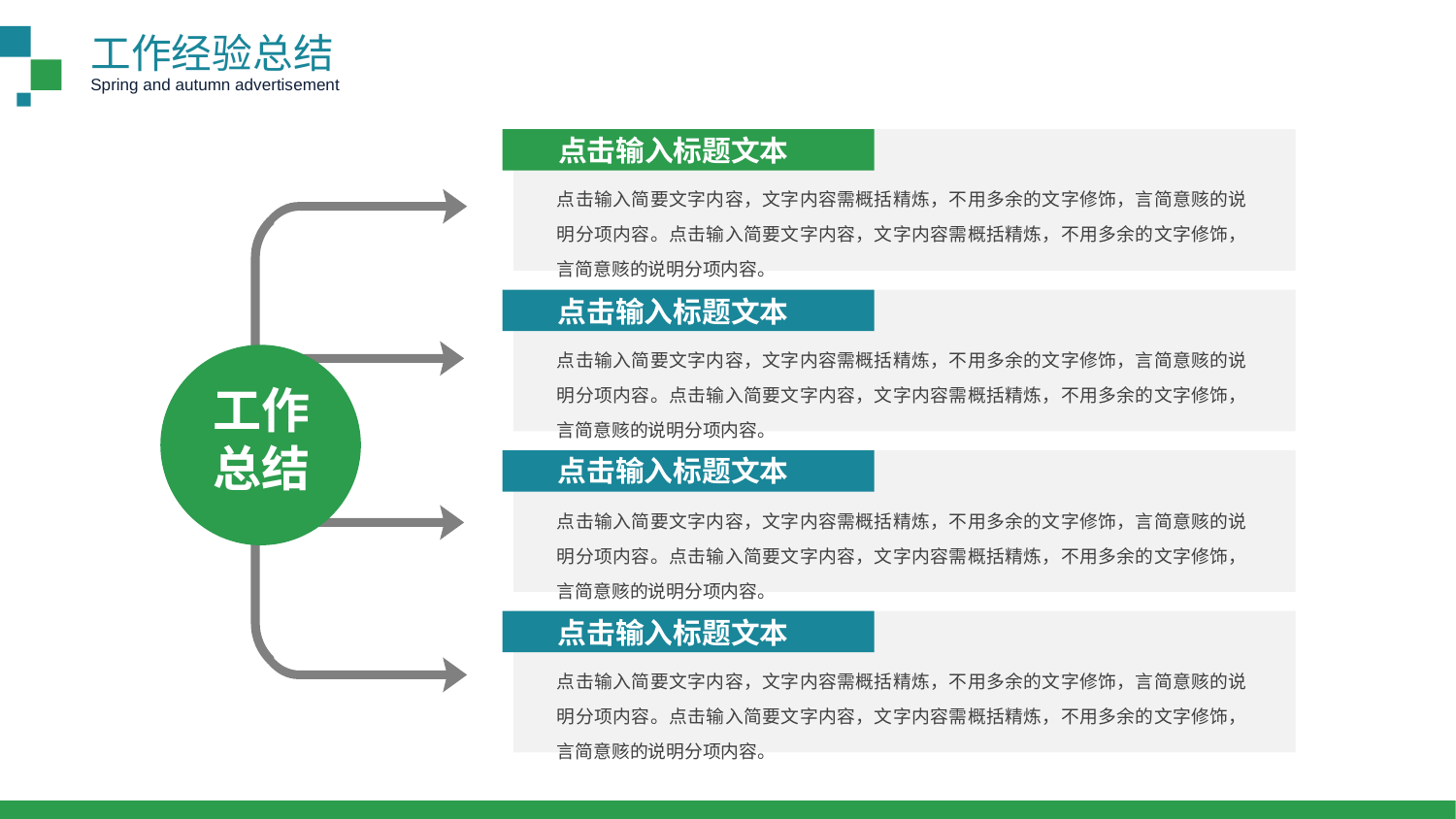

工作经验总结

Spring and autumn advertisement
点击输入标题文本

点击输入简要文字内容，文字内容需概括精炼，不用多余的文字修饰，言简意赅的说明分项内容。点击输入简要文字内容，文字内容需概括精炼，不用多余的文字修饰，言简意赅的说明分项内容。

点击输入标题文本

点击输入简要文字内容，文字内容需概括精炼，不用多余的文字修饰，言简意赅的说明分项内容。点击输入简要文字内容，文字内容需概括精炼，不用多余的文字修饰，言简意赅的说明分项内容。

工作
总结
点击输入标题文本

点击输入简要文字内容，文字内容需概括精炼，不用多余的文字修饰，言简意赅的说明分项内容。点击输入简要文字内容，文字内容需概括精炼，不用多余的文字修饰，言简意赅的说明分项内容。

点击输入标题文本

点击输入简要文字内容，文字内容需概括精炼，不用多余的文字修饰，言简意赅的说明分项内容。点击输入简要文字内容，文字内容需概括精炼，不用多余的文字修饰，言简意赅的说明分项内容。